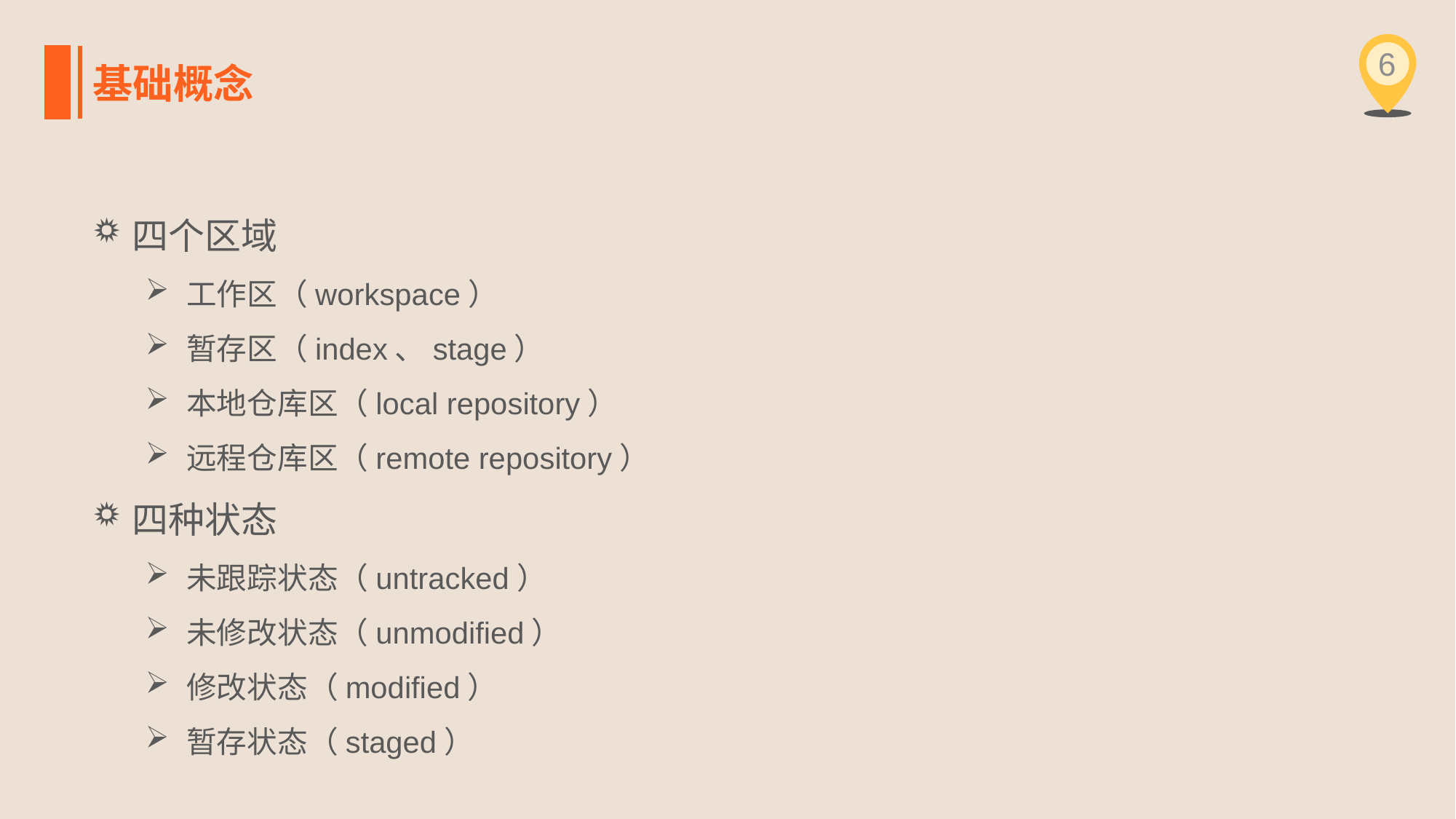

6

基础概念
四个区域
工作区（workspace）
暂存区（index、stage）
本地仓库区（local repository）
远程仓库区（remote repository）
四种状态
未跟踪状态（untracked）
未修改状态（unmodified）
修改状态（modified）
暂存状态（staged）